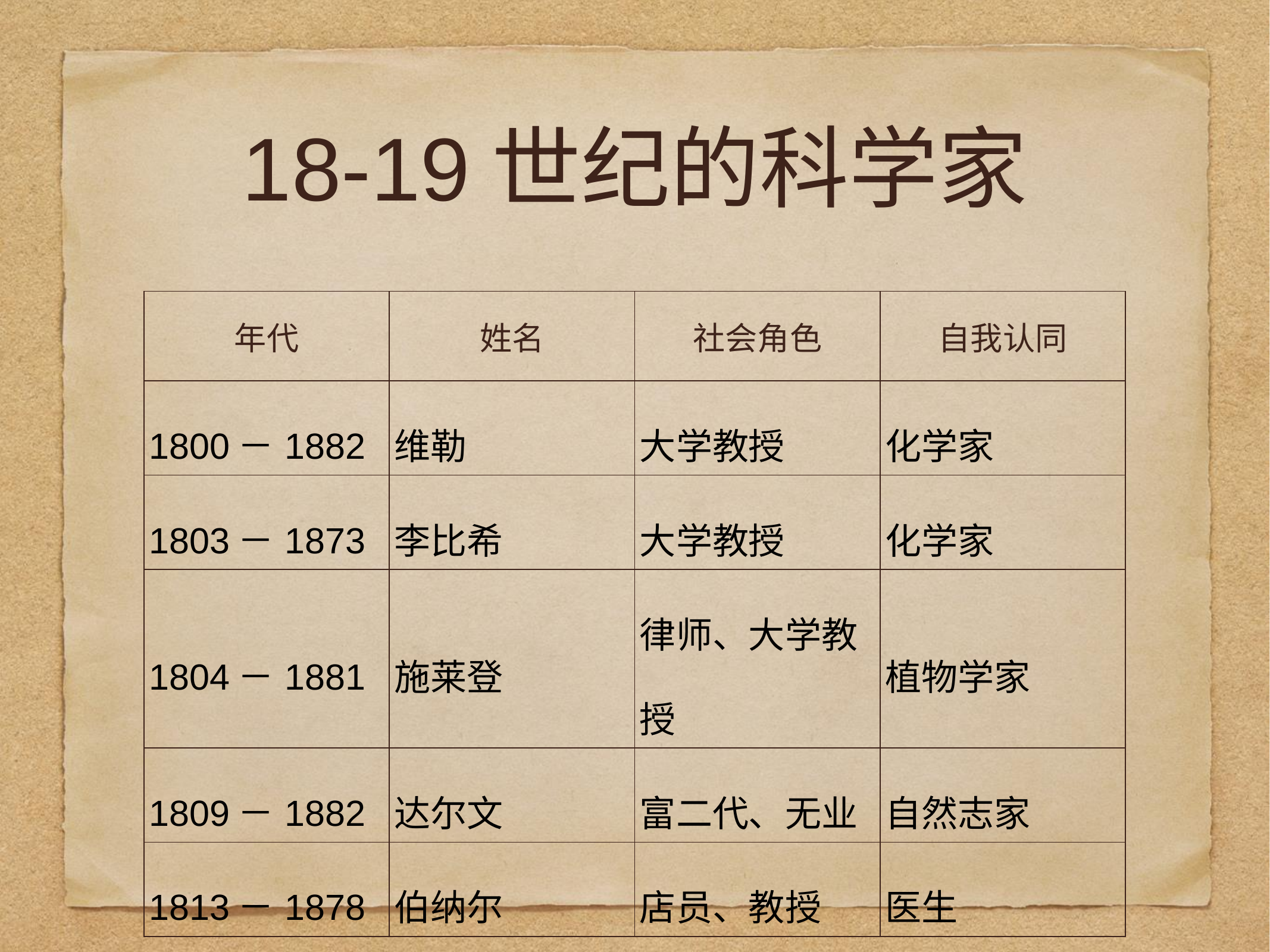

# 18-19世纪的科学家

| 年代 | 姓名 | 社会角色 | 自我认同 |
| --- | --- | --- | --- |
| 1800－1882 | 维勒 | 大学教授 | 化学家 |
| 1803－1873 | 李比希 | 大学教授 | 化学家 |
| 1804－1881 | 施莱登 | 律师、大学教授 | 植物学家 |
| 1809－1882 | 达尔文 | 富二代、无业 | 自然志家 |
| 1813－1878 | 伯纳尔 | 店员、教授 | 医生 |